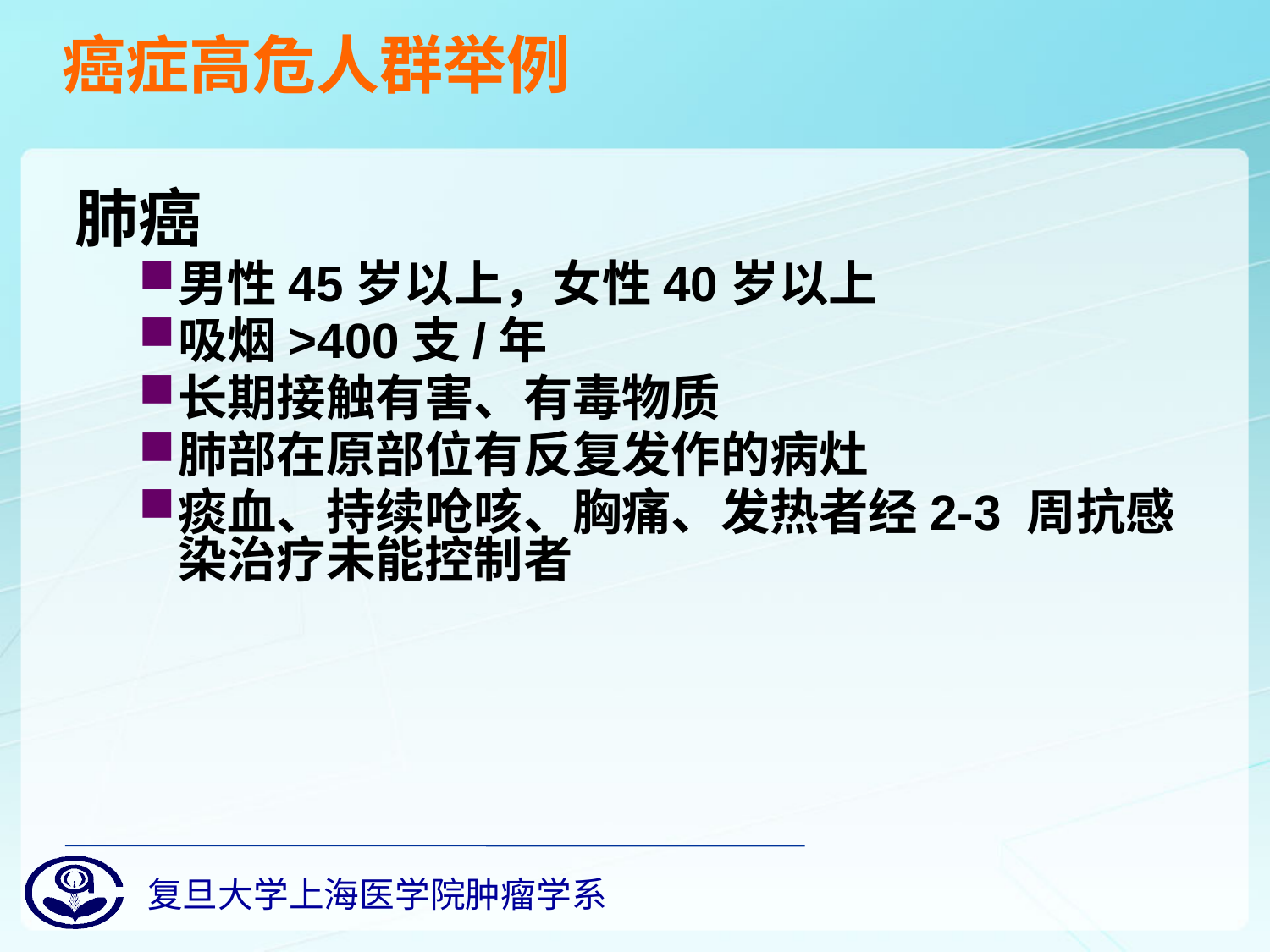

# 癌症高危人群举例
肺癌
男性45岁以上，女性40岁以上
吸烟>400支/年
长期接触有害、有毒物质
肺部在原部位有反复发作的病灶
痰血、持续呛咳、胸痛、发热者经2-3 周抗感染治疗未能控制者